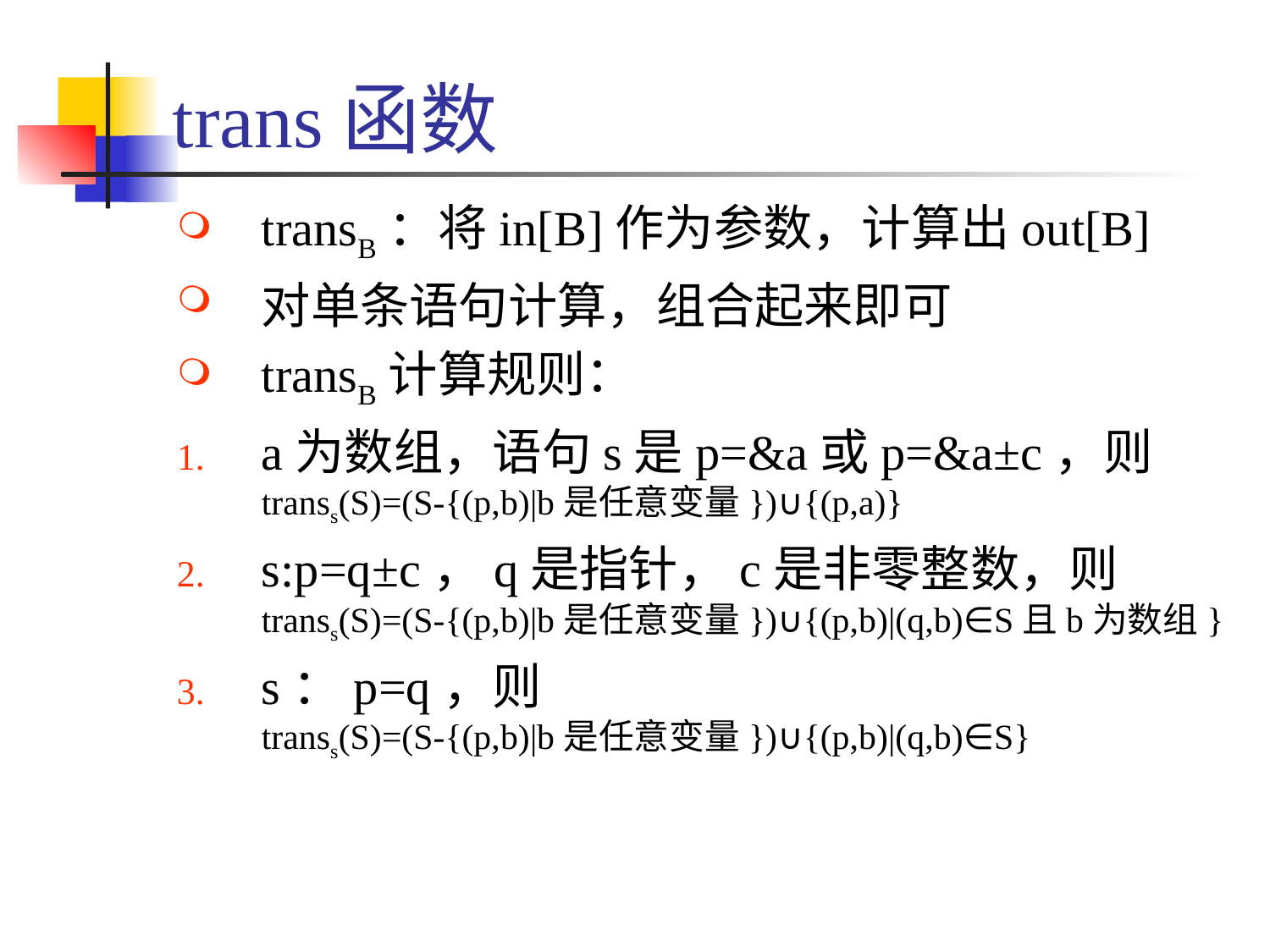

# trans函数
transB：将in[B]作为参数，计算出out[B]
对单条语句计算，组合起来即可
transB计算规则：
a为数组，语句s是p=&a或p=&a±c，则transs(S)=(S-{(p,b)|b是任意变量})∪{(p,a)}
s:p=q±c，q是指针，c是非零整数，则transs(S)=(S-{(p,b)|b是任意变量})∪{(p,b)|(q,b)∈S且b为数组}
s：p=q，则
transs(S)=(S-{(p,b)|b是任意变量})∪{(p,b)|(q,b)∈S}